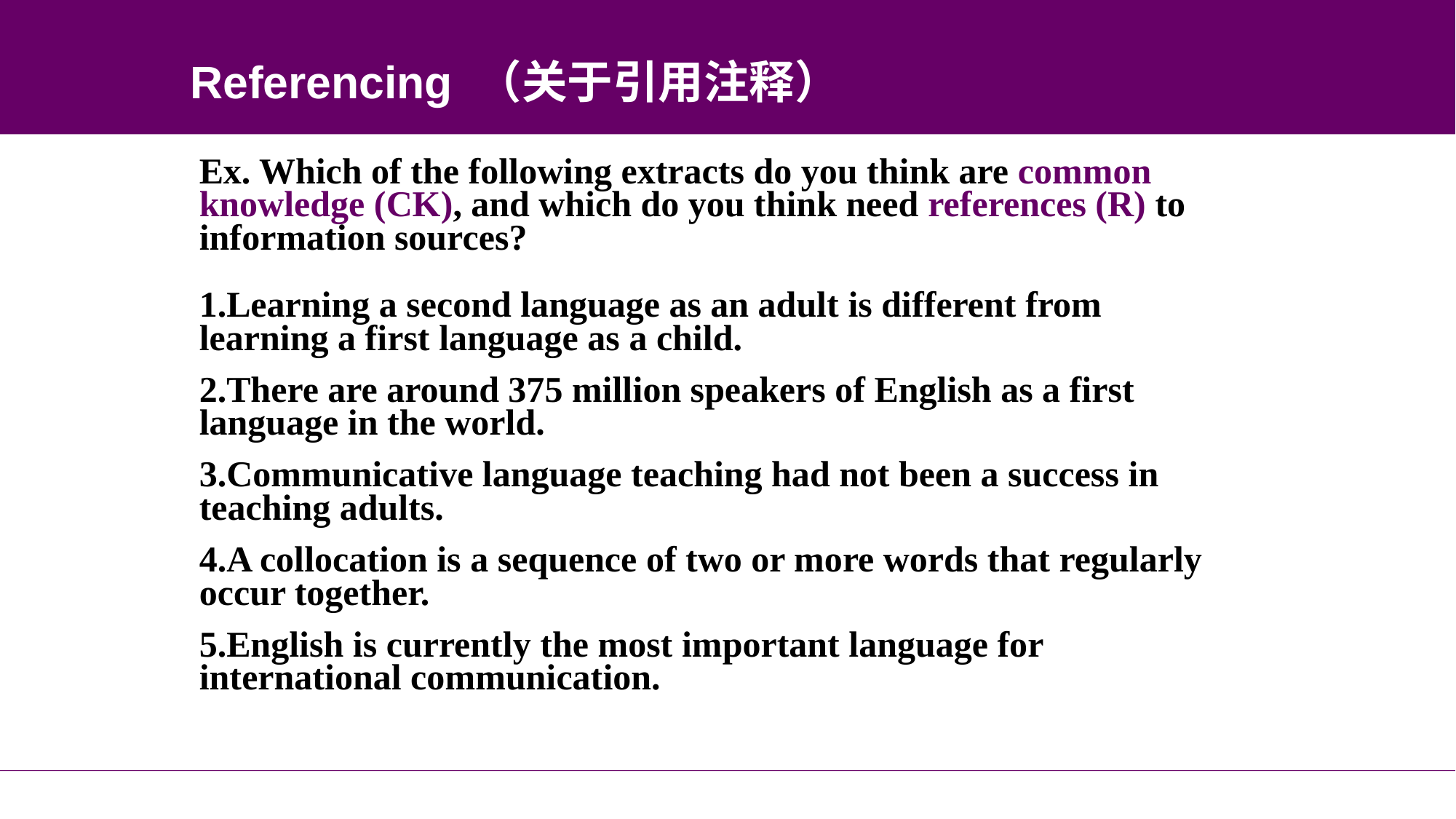

Referencing （关于引用注释）

Ex. Which of the following extracts do you think are common knowledge (CK), and which do you think need references (R) to information sources?

1.Learning a second language as an adult is different from learning a first language as a child.
2.There are around 375 million speakers of English as a first language in the world.
3.Communicative language teaching had not been a success in teaching adults.
4.A collocation is a sequence of two or more words that regularly occur together.
5.English is currently the most important language for international communication.